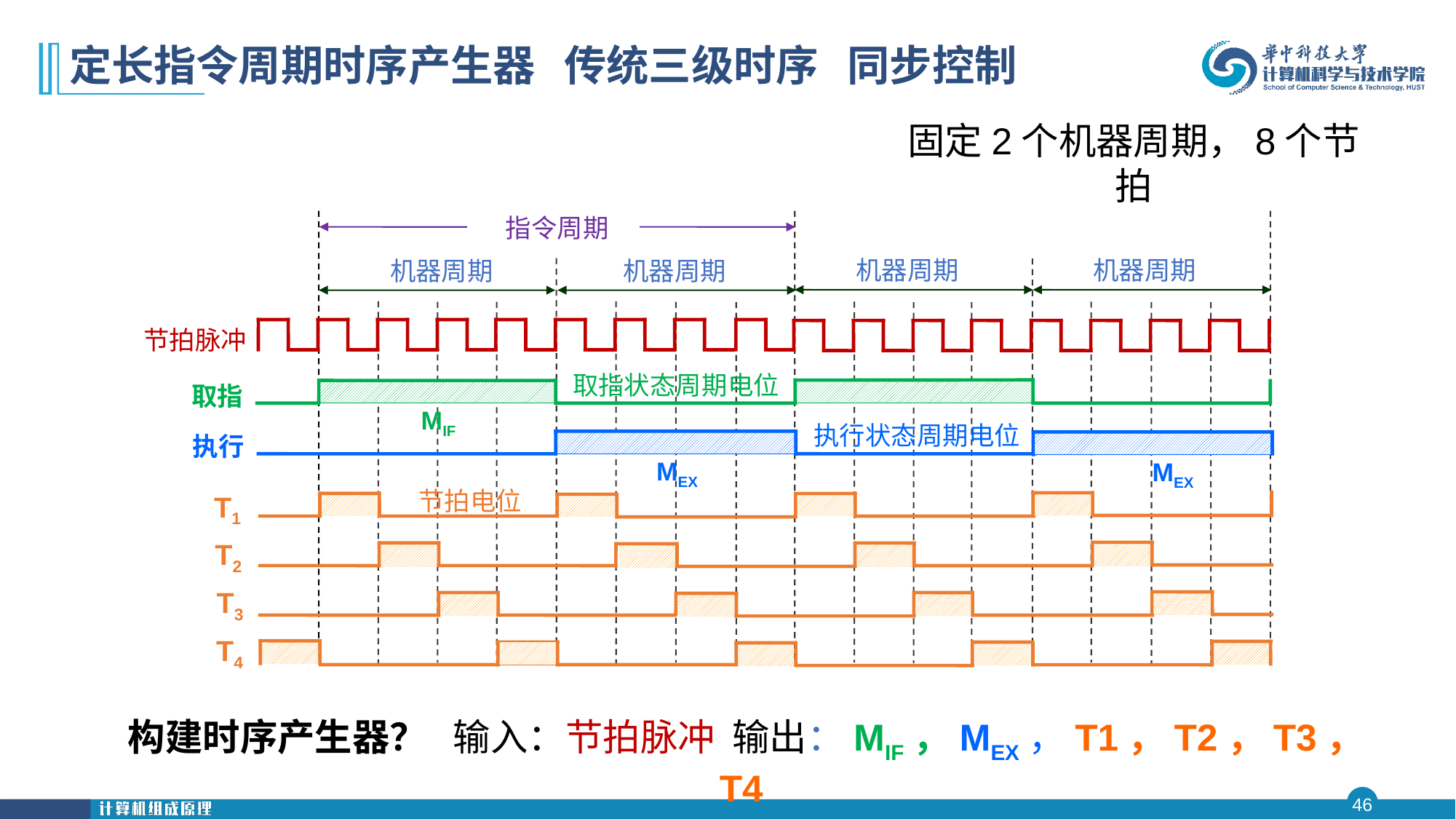

# 定长指令周期时序产生器   传统三级时序   同步控制
固定2个机器周期，8个节拍
指令周期

机器周期
机器周期
机器周期
机器周期

节拍脉冲

取指状态周期电位
取指

MIF
执行状态周期电位
执行

MEX
MEX
节拍电位

T1
T2

T3

T4

 构建时序产生器？   输入：节拍脉冲  输出：MIF，MEX，T1，T2，T3，T4